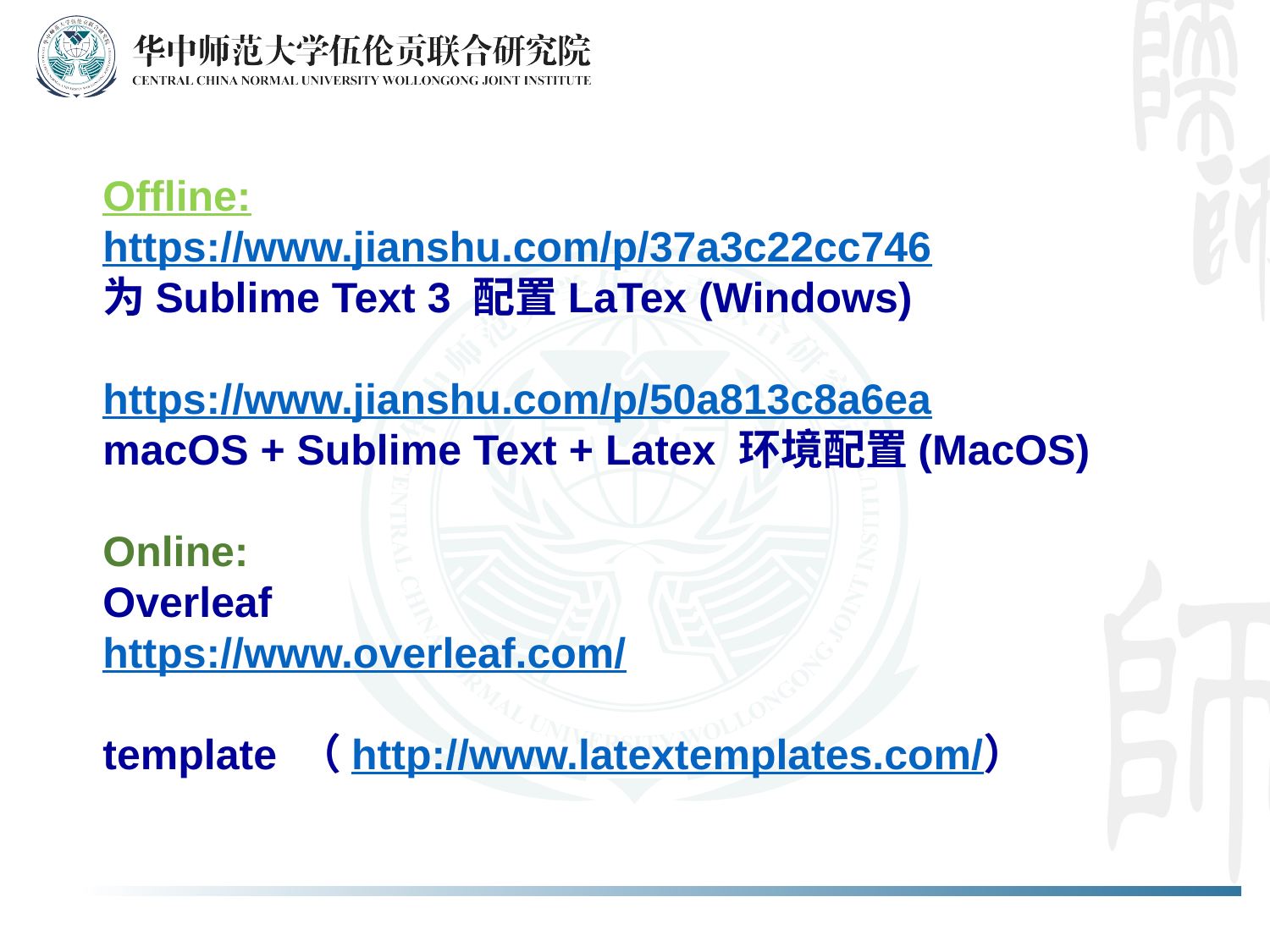

Offline:
https://www.jianshu.com/p/37a3c22cc746
为Sublime Text 3 配置LaTex (Windows)

https://www.jianshu.com/p/50a813c8a6ea
macOS + Sublime Text + Latex 环境配置(MacOS)

Online:
Overleaf
https://www.overleaf.com/

template （http://www.latextemplates.com/）